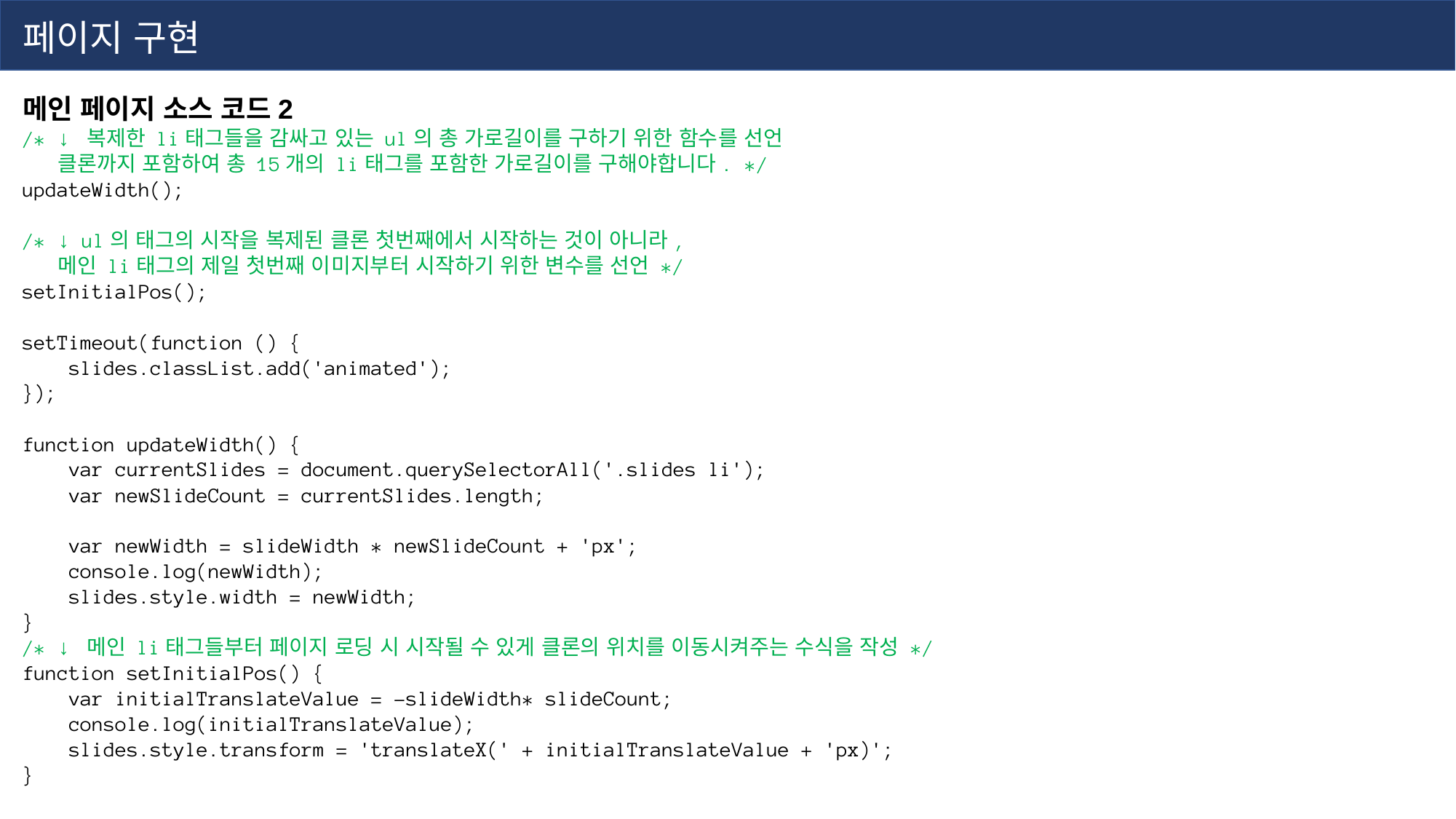

페이지 구현
메인 페이지 소스 코드2
/* ↓ 복제한 li태그들을 감싸고 있는 ul의 총 가로길이를 구하기 위한 함수를 선언
     클론까지 포함하여 총 15개의 li태그를 포함한 가로길이를 구해야합니다. */
updateWidth();
/* ↓ ul의 태그의 시작을 복제된 클론 첫번째에서 시작하는 것이 아니라,
     메인 li태그의 제일 첫번째 이미지부터 시작하기 위한 변수를 선언 */
setInitialPos();
setTimeout(function () {
    slides.classList.add('animated');
});
function updateWidth() {
    var currentSlides = document.querySelectorAll('.slides li');
    var newSlideCount = currentSlides.length;
    var newWidth = slideWidth * newSlideCount + 'px';
    console.log(newWidth);
    slides.style.width = newWidth;
}
/* ↓ 메인 li태그들부터 페이지 로딩 시 시작될 수 있게 클론의 위치를 이동시켜주는 수식을 작성 */
function setInitialPos() {
    var initialTranslateValue = -slideWidth* slideCount;
    console.log(initialTranslateValue);
    slides.style.transform = 'translateX(' + initialTranslateValue + 'px)';
}